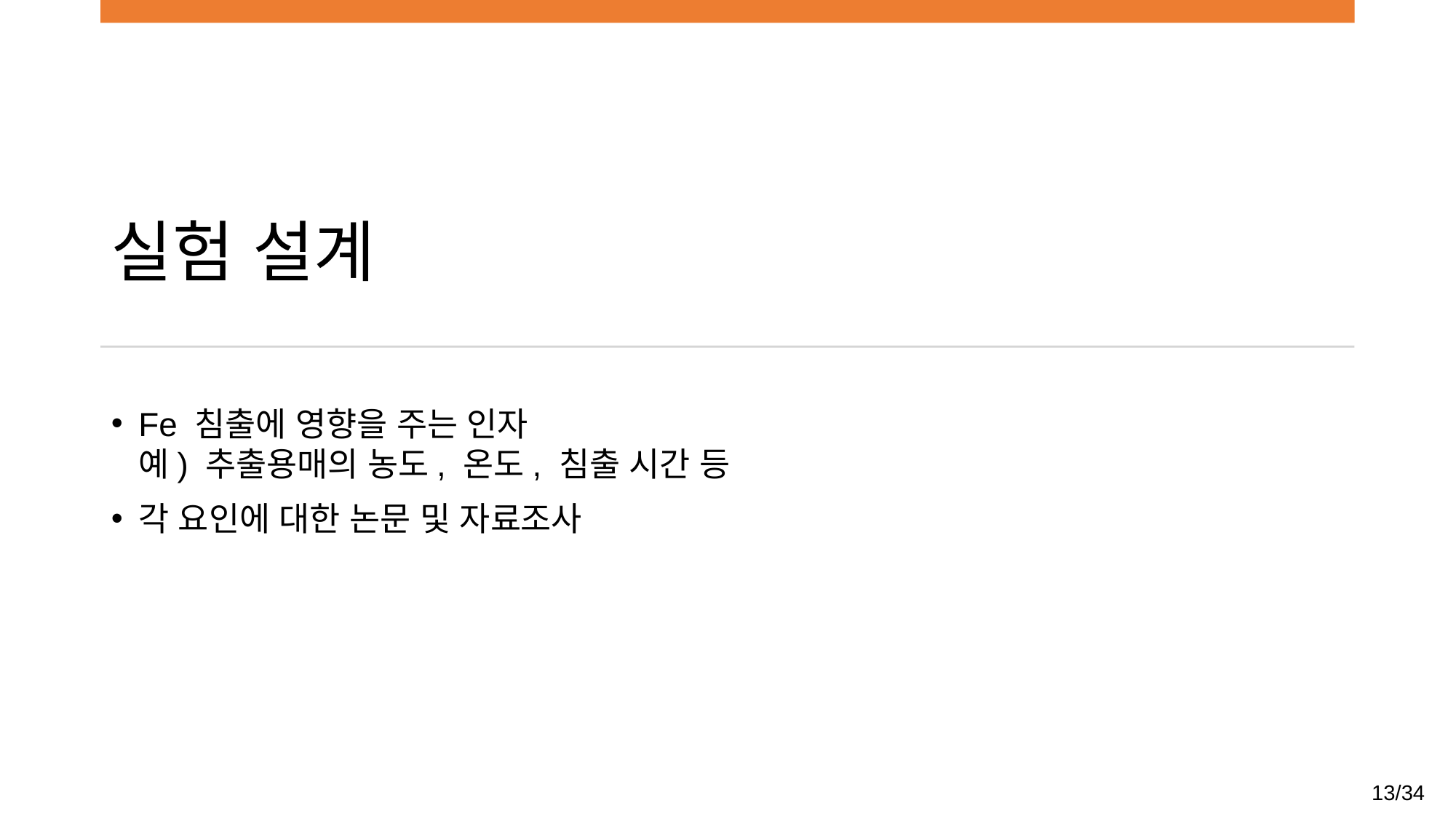

# 실험 설계

Fe 침출에 영향을 주는 인자
예) 추출용매의 농도, 온도, 침출 시간 등
각 요인에 대한 논문 및 자료조사
13/34